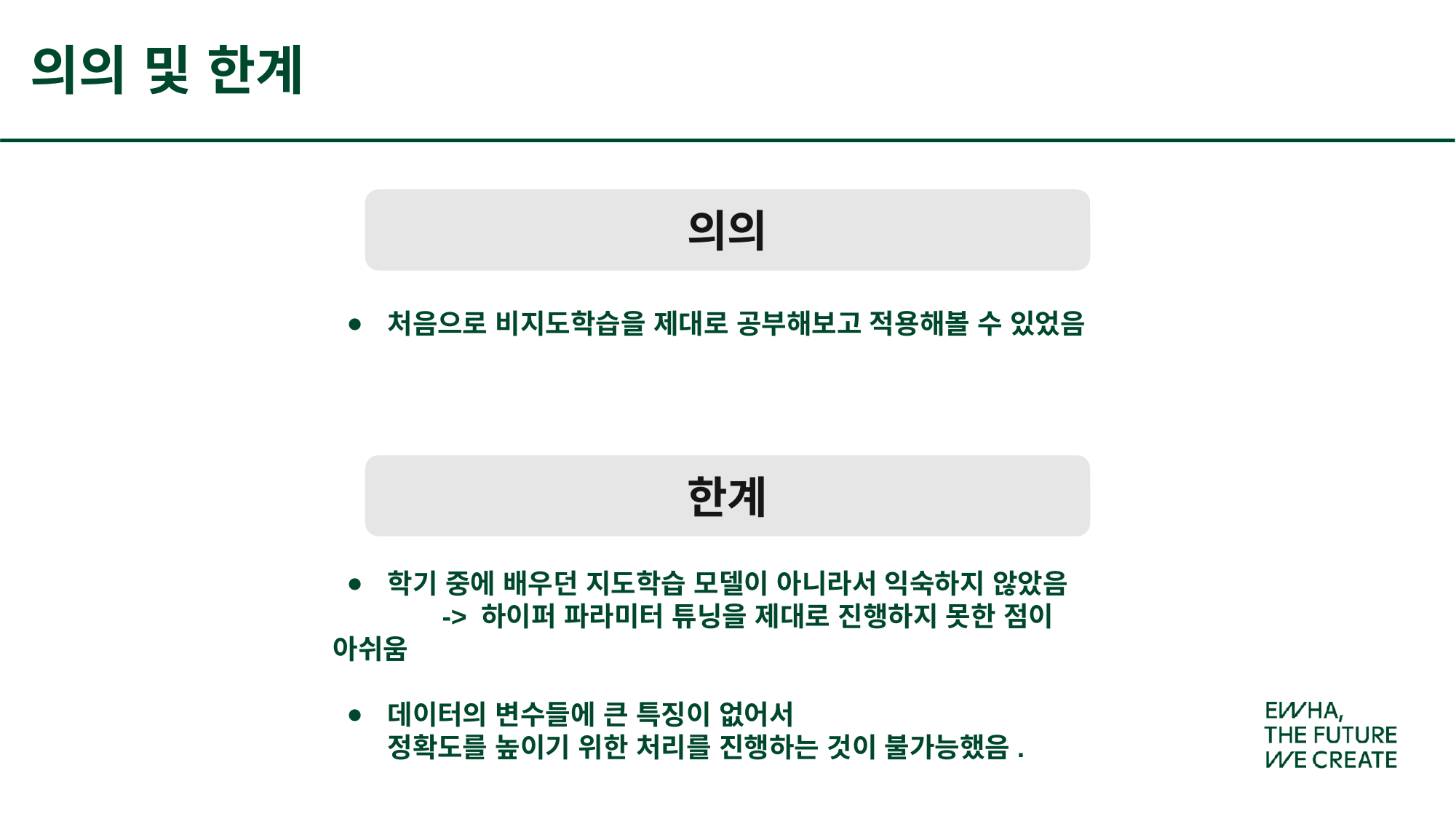

# 의의 및 한계
의의
처음으로 비지도학습을 제대로 공부해보고 적용해볼 수 있었음
한계
학기 중에 배우던 지도학습 모델이 아니라서 익숙하지 않았음
 	-> 하이퍼 파라미터 튜닝을 제대로 진행하지 못한 점이 아쉬움

데이터의 변수들에 큰 특징이 없어서
정확도를 높이기 위한 처리를 진행하는 것이 불가능했음.